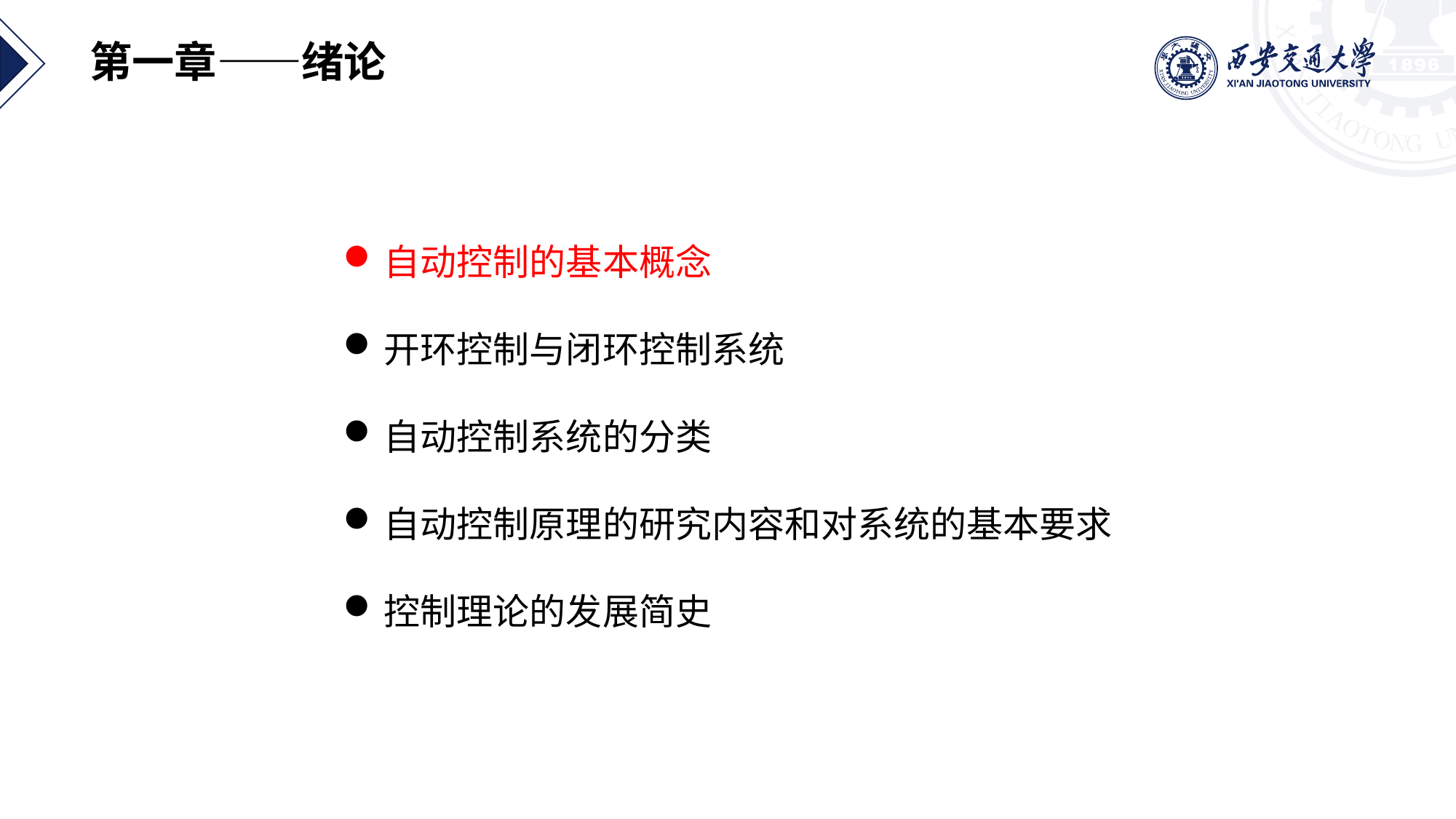

第一章——绪论
自动控制的基本概念
开环控制与闭环控制系统
自动控制系统的分类
自动控制原理的研究内容和对系统的基本要求
控制理论的发展简史